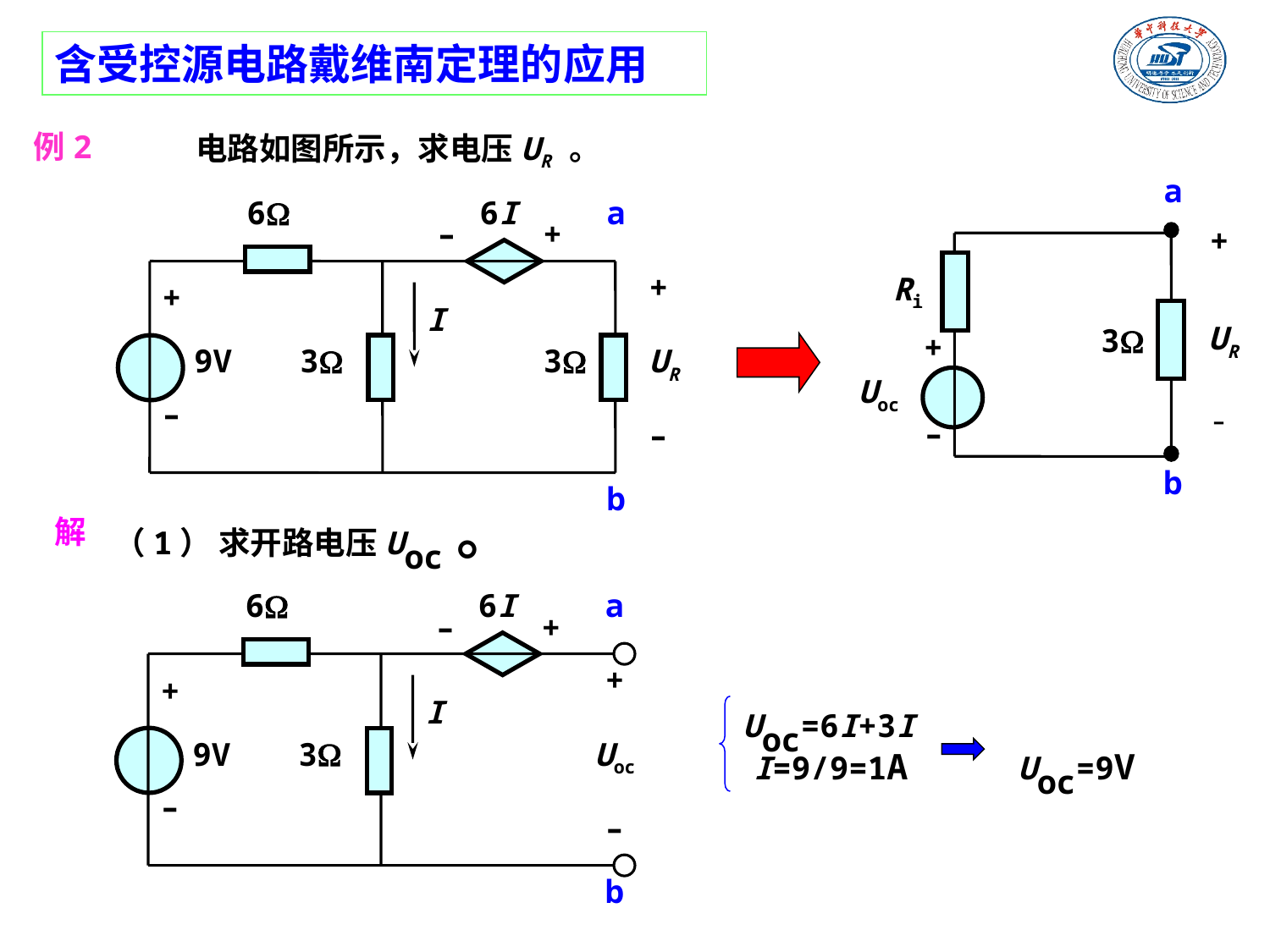

含受控源电路戴维南定理的应用
例2
电路如图所示，求电压UR 。
a
+

Ri

3Ω
UR
+

Uoc

-
–

b
6Ω
6I
a
–
+

+
+

I

9V
3Ω
3Ω
UR

–

–

b

（1） 求开路电压Uoc。
解
6Ω
6I
a
–
+

+
+

I

9V
3Ω
Uoc

–
–

b
Uoc=6I+3I

Uoc=9V
I=9/9=1A